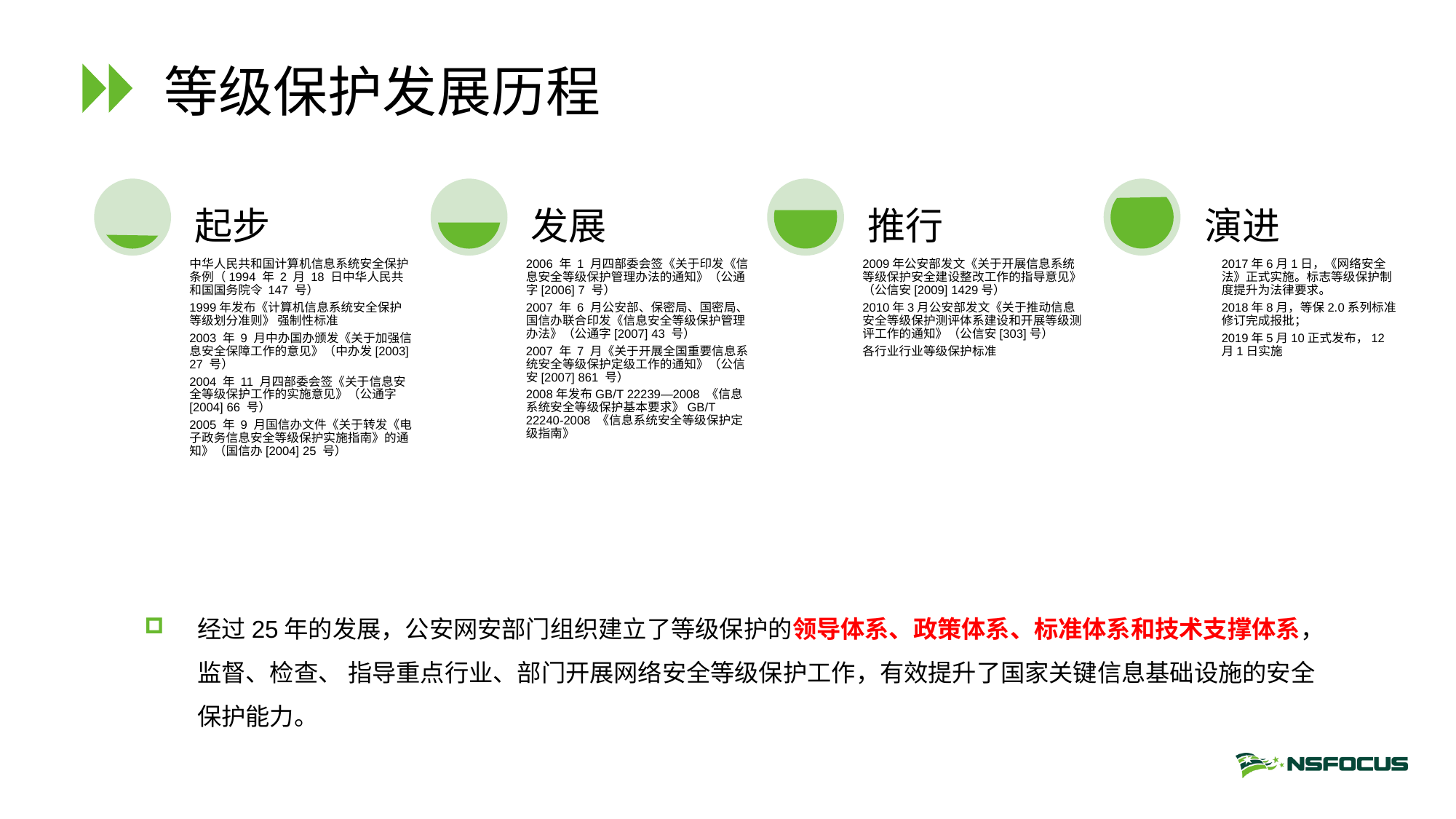

# 等级保护发展历程
中华人民共和国计算机信息系统安全保护条例（1994 年 2 月 18 日中华人民共和国国务院令 147 号）
1999年发布《计算机信息系统安全保护等级划分准则》 强制性标准
2003 年 9 月中办国办颁发《关于加强信息安全保障工作的意见》（中办发[2003] 27 号）
2004 年 11 月四部委会签《关于信息安全等级保护工作的实施意见》（公通字[2004] 66 号）
2005 年 9 月国信办文件《关于转发《电子政务信息安全等级保护实施指南》的通知》（国信办[2004] 25 号）

起步
2006 年 1 月四部委会签《关于印发《信息安全等级保护管理办法的通知》（公通字[2006] 7 号）
2007 年 6 月公安部、保密局、国密局、国信办联合印发《信息安全等级保护管理办法》（公通字[2007] 43 号）
2007 年 7 月《关于开展全国重要信息系统安全等级保护定级工作的通知》（公信安[2007] 861 号）
2008年发布GB/T 22239—2008 《信息系统安全等级保护基本要求》GB/T 22240-2008 《信息系统安全等级保护定级指南》
发展
2009年公安部发文《关于开展信息系统等级保护安全建设整改工作的指导意见》（公信安[2009] 1429号）
2010年3月公安部发文《关于推动信息安全等级保护测评体系建设和开展等级测评工作的通知》（公信安[303]号）
各行业行业等级保护标准
推行
2017年6月1日，《网络安全法》正式实施。标志等级保护制度提升为法律要求。
2018年8月，等保2.0系列标准修订完成报批；
2019年5月10正式发布，12月1日实施
演进

经过25年的发展，公安网安部门组织建立了等级保护的领导体系、政策体系、标准体系和技术支撑体系，监督、检查、 指导重点行业、部门开展网络安全等级保护工作，有效提升了国家关键信息基础设施的安全保护能力。